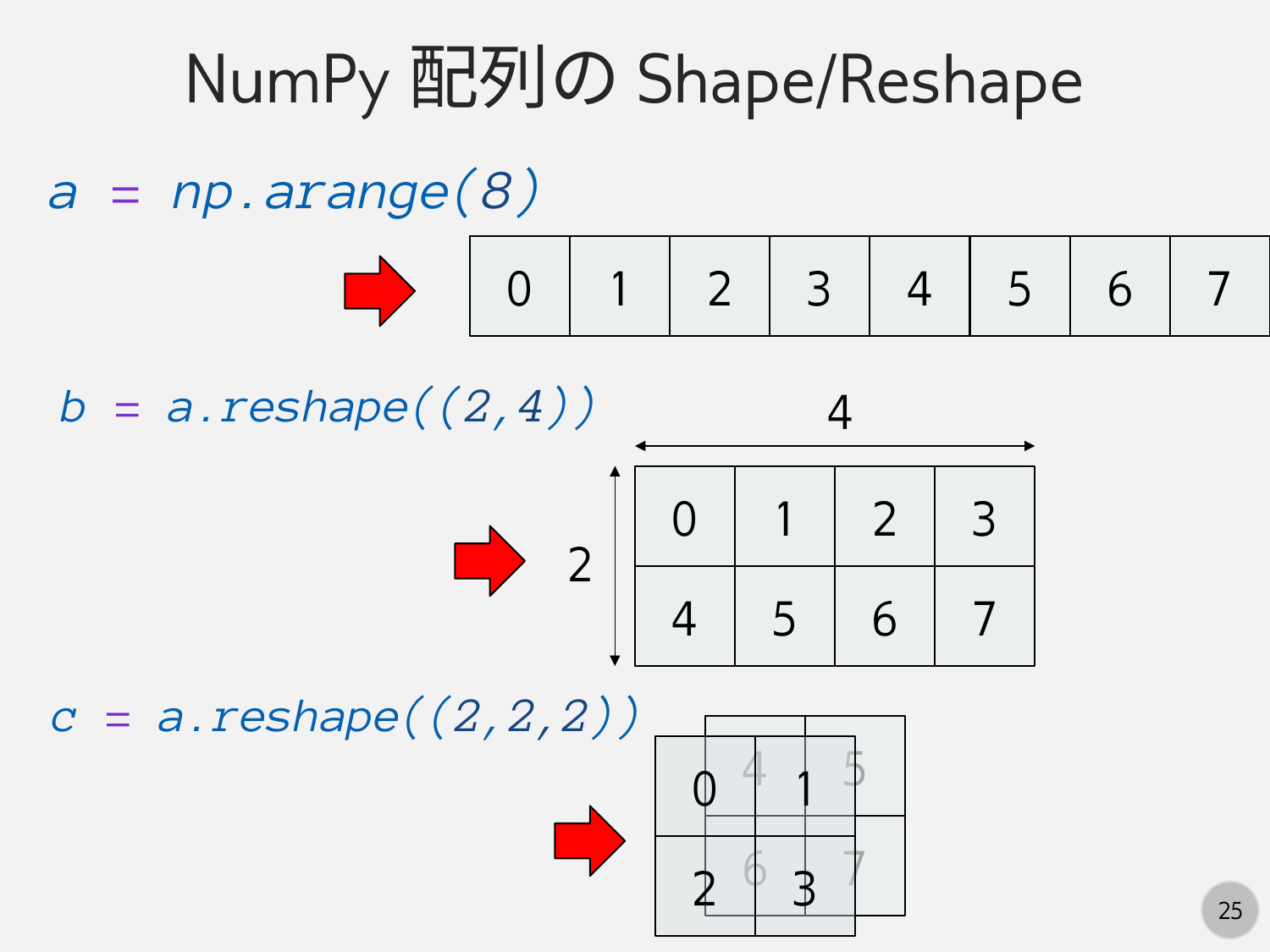

NumPy配列のShape/Reshape
a = np.arange(8)
0
1
2
3
4
5
6
7

b = a.reshape((2,4))
4
0
1
2
3

2
4
5
6
7
c = a.reshape((2,2,2))
4
5
6
7
0
1
2
3